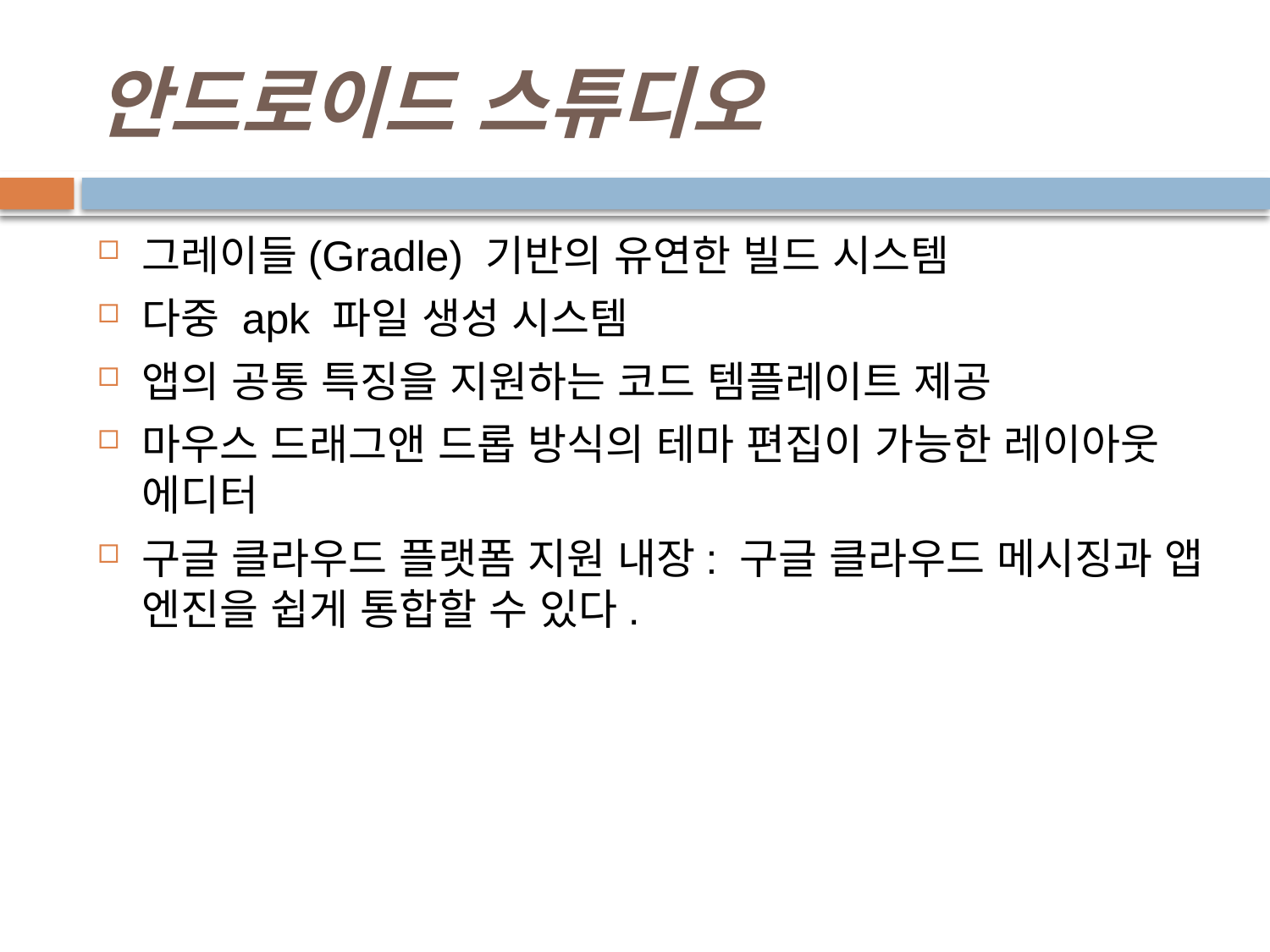

# 안드로이드 스튜디오
그레이들(Gradle) 기반의 유연한 빌드 시스템
다중 apk 파일 생성 시스템
앱의 공통 특징을 지원하는 코드 템플레이트 제공
마우스 드래그앤 드롭 방식의 테마 편집이 가능한 레이아웃 에디터
구글 클라우드 플랫폼 지원 내장: 구글 클라우드 메시징과 앱 엔진을 쉽게 통합할 수 있다.